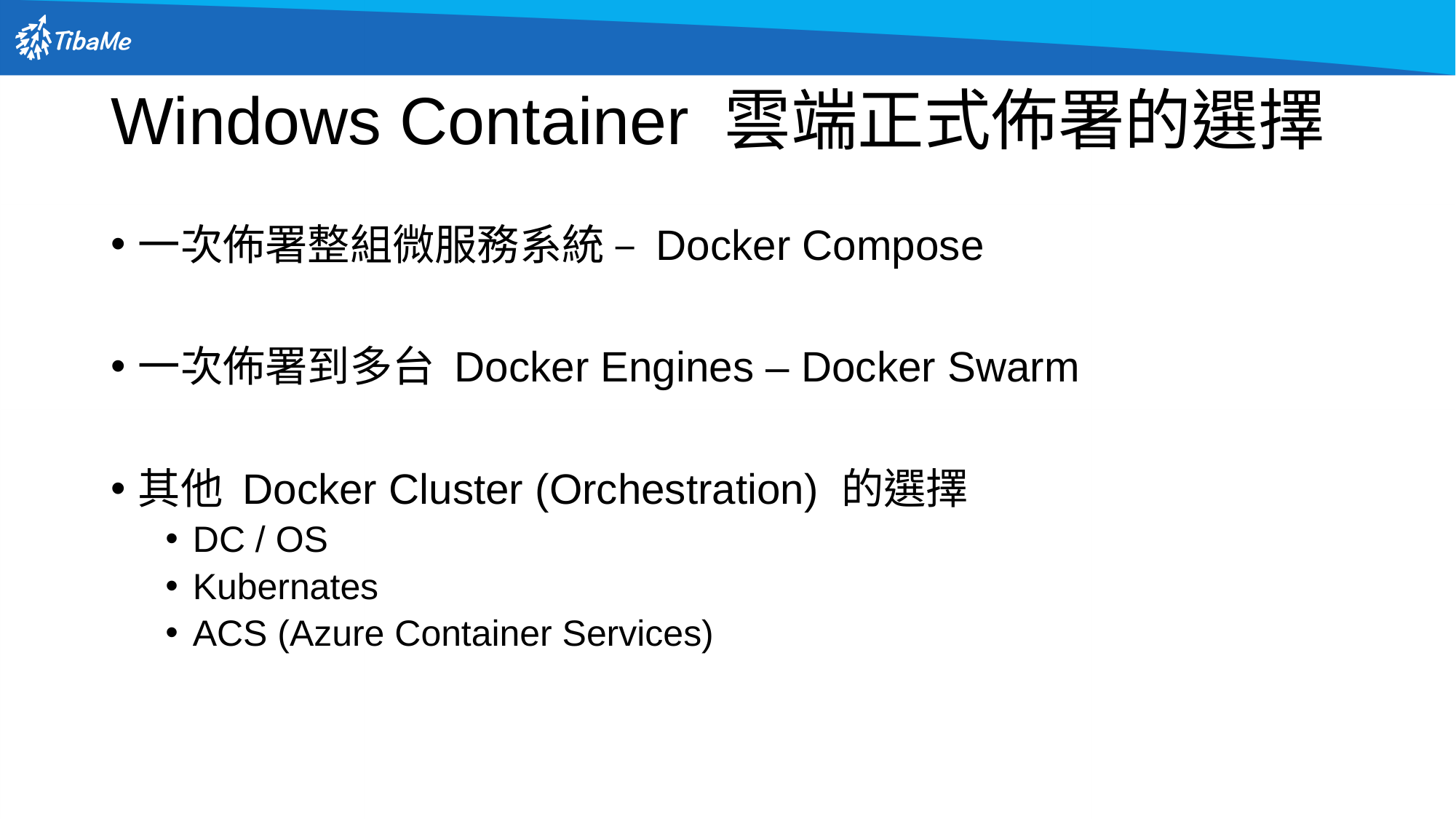

# Windows Container 雲端正式佈署的選擇
一次佈署整組微服務系統 – Docker Compose

一次佈署到多台 Docker Engines – Docker Swarm

其他 Docker Cluster (Orchestration) 的選擇
DC / OS
Kubernates
ACS (Azure Container Services)